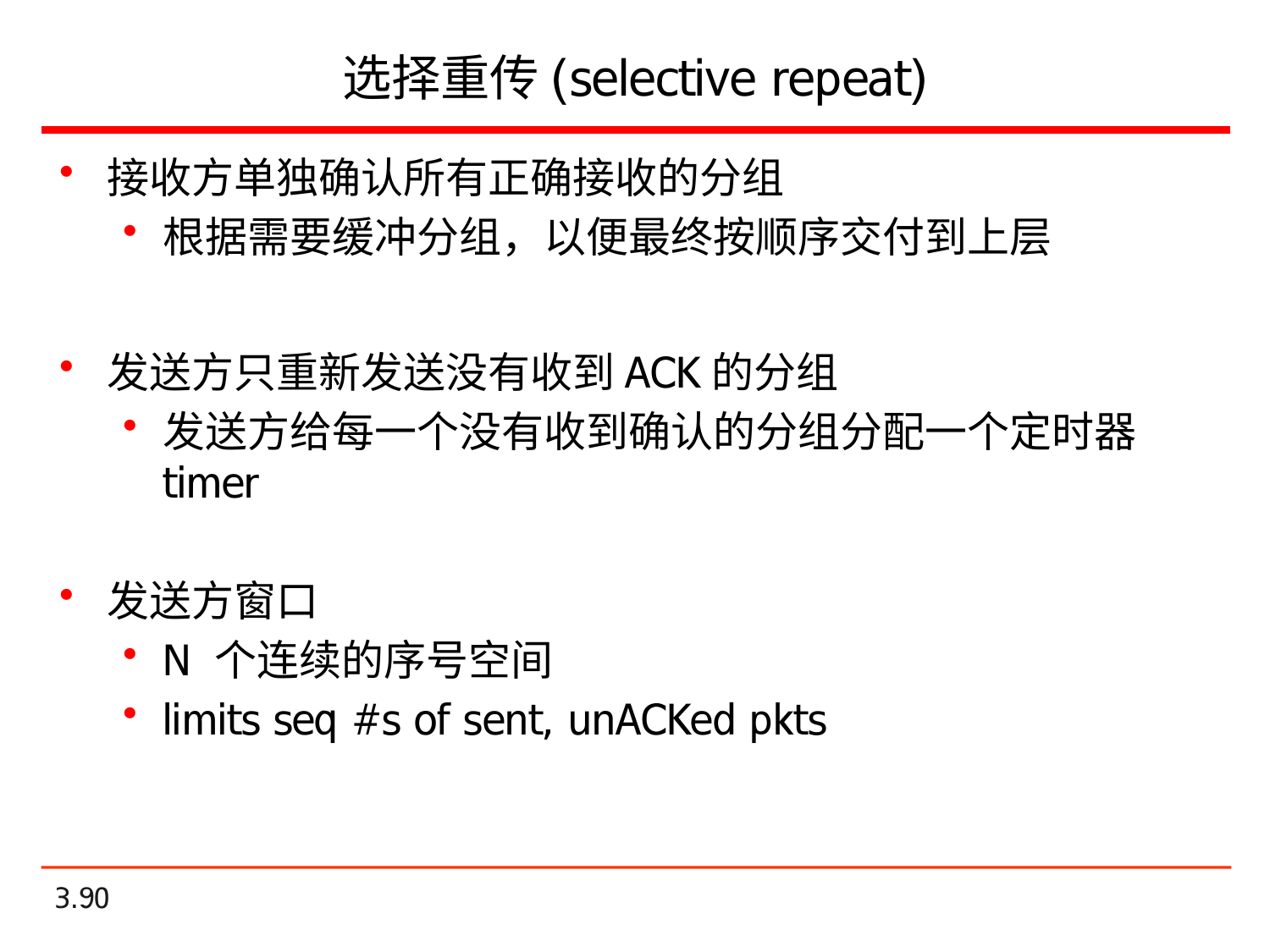

# 选择重传(selective repeat)
接收方单独确认所有正确接收的分组
根据需要缓冲分组，以便最终按顺序交付到上层

发送方只重新发送没有收到ACK的分组
发送方给每一个没有收到确认的分组分配一个定时器 timer

发送方窗口
N 个连续的序号空间
limits seq #s of sent, unACKed pkts